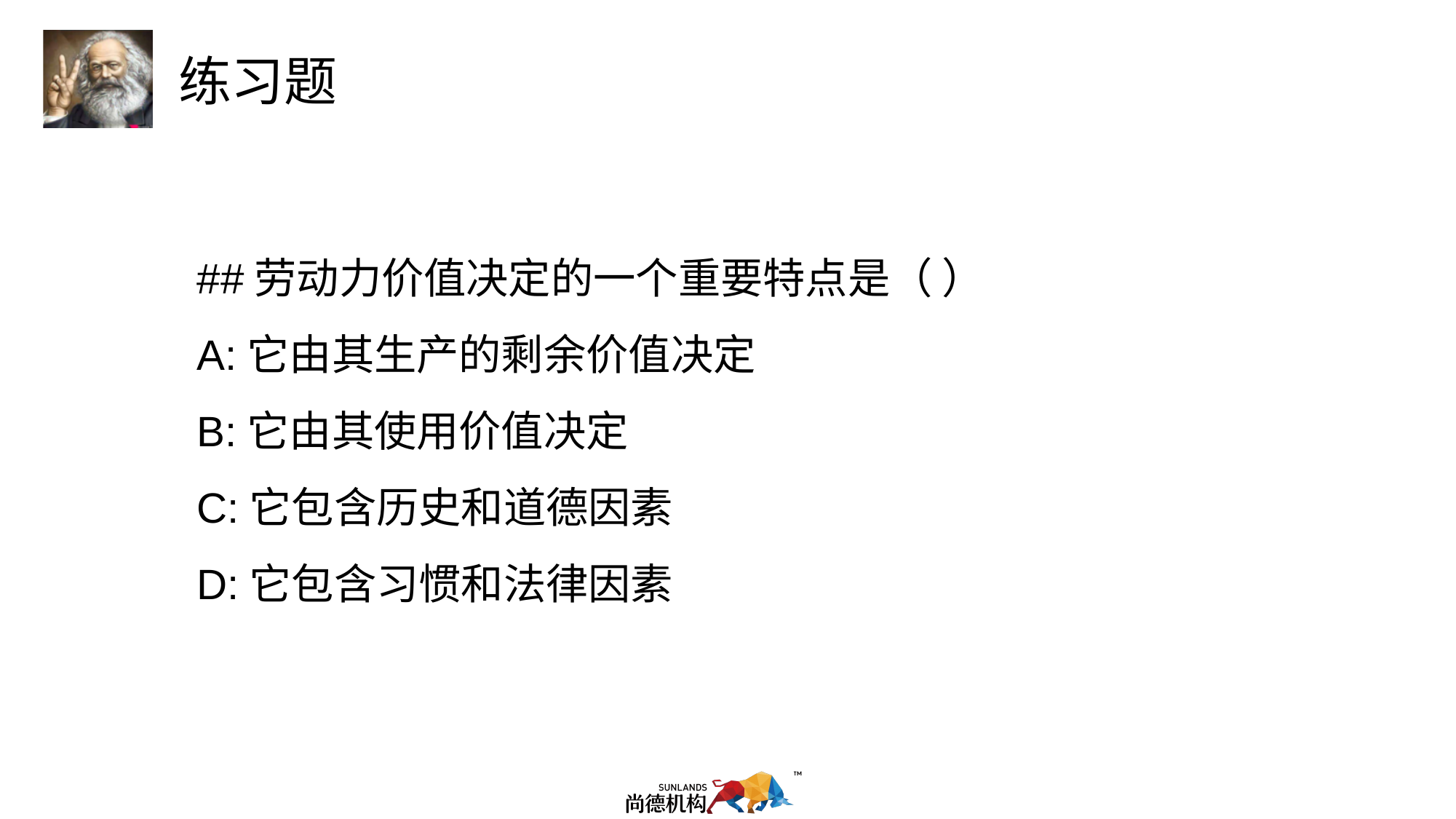

##劳动力价值决定的一个重要特点是（ ）
A:它由其生产的剩余价值决定
B:它由其使用价值决定
C:它包含历史和道德因素
D:它包含习惯和法律因素